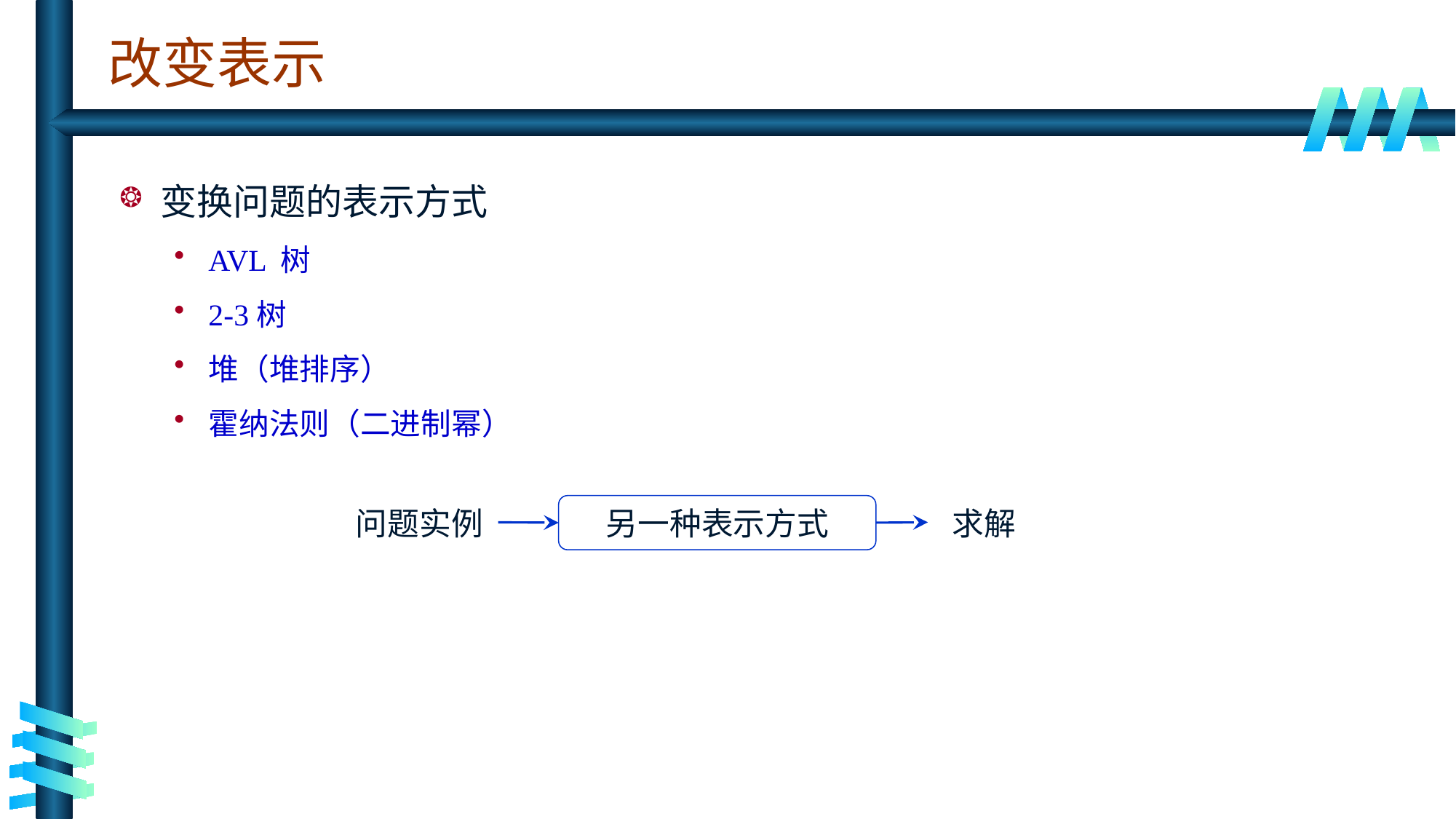

# 改变表示
变换问题的表示方式
AVL 树
2-3树
堆（堆排序）
霍纳法则（二进制幂）
另一种表示方式
问题实例
求解